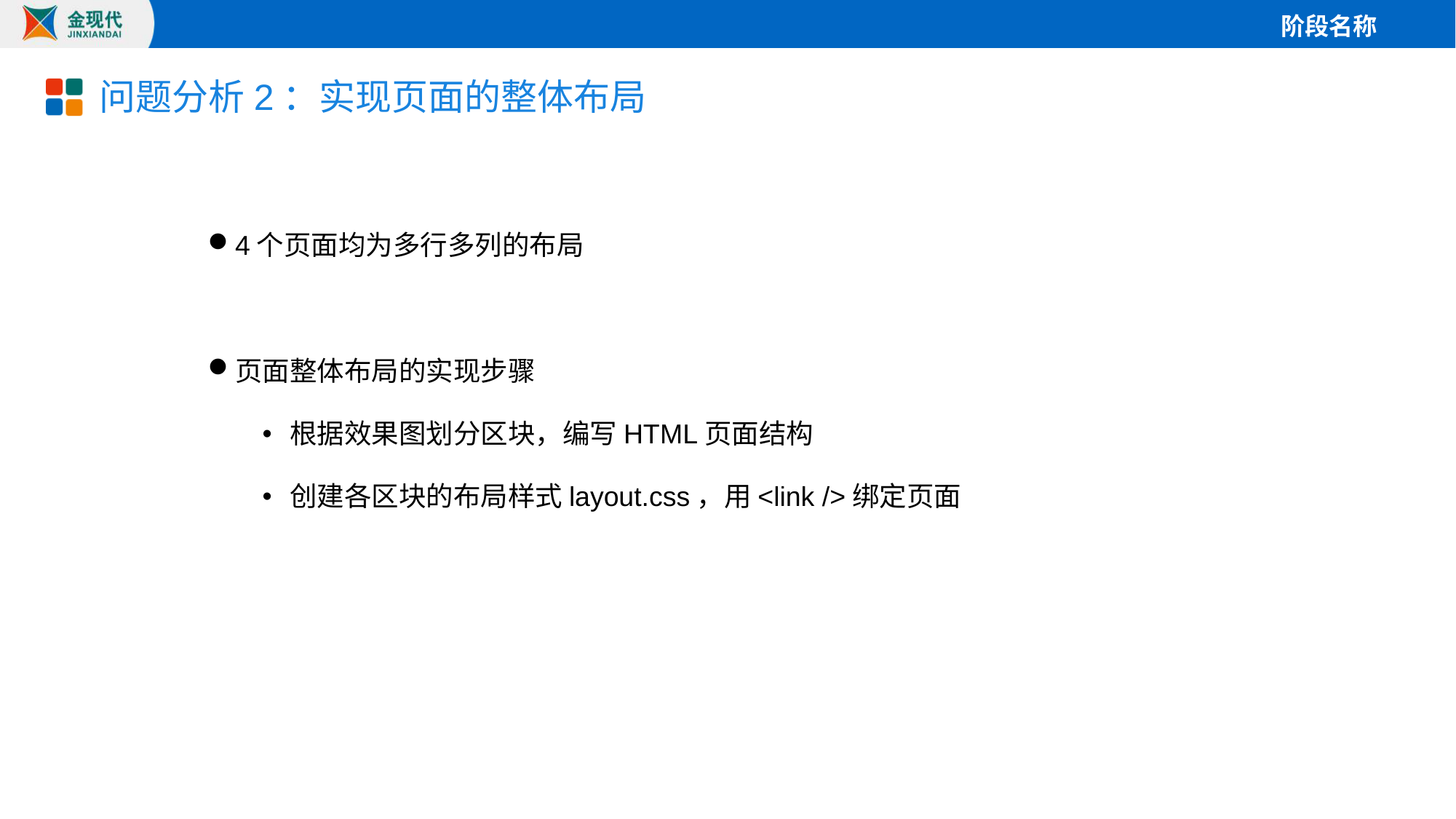

# 问题分析2：实现页面的整体布局
4个页面均为多行多列的布局

页面整体布局的实现步骤
根据效果图划分区块，编写HTML页面结构
创建各区块的布局样式layout.css，用<link />绑定页面